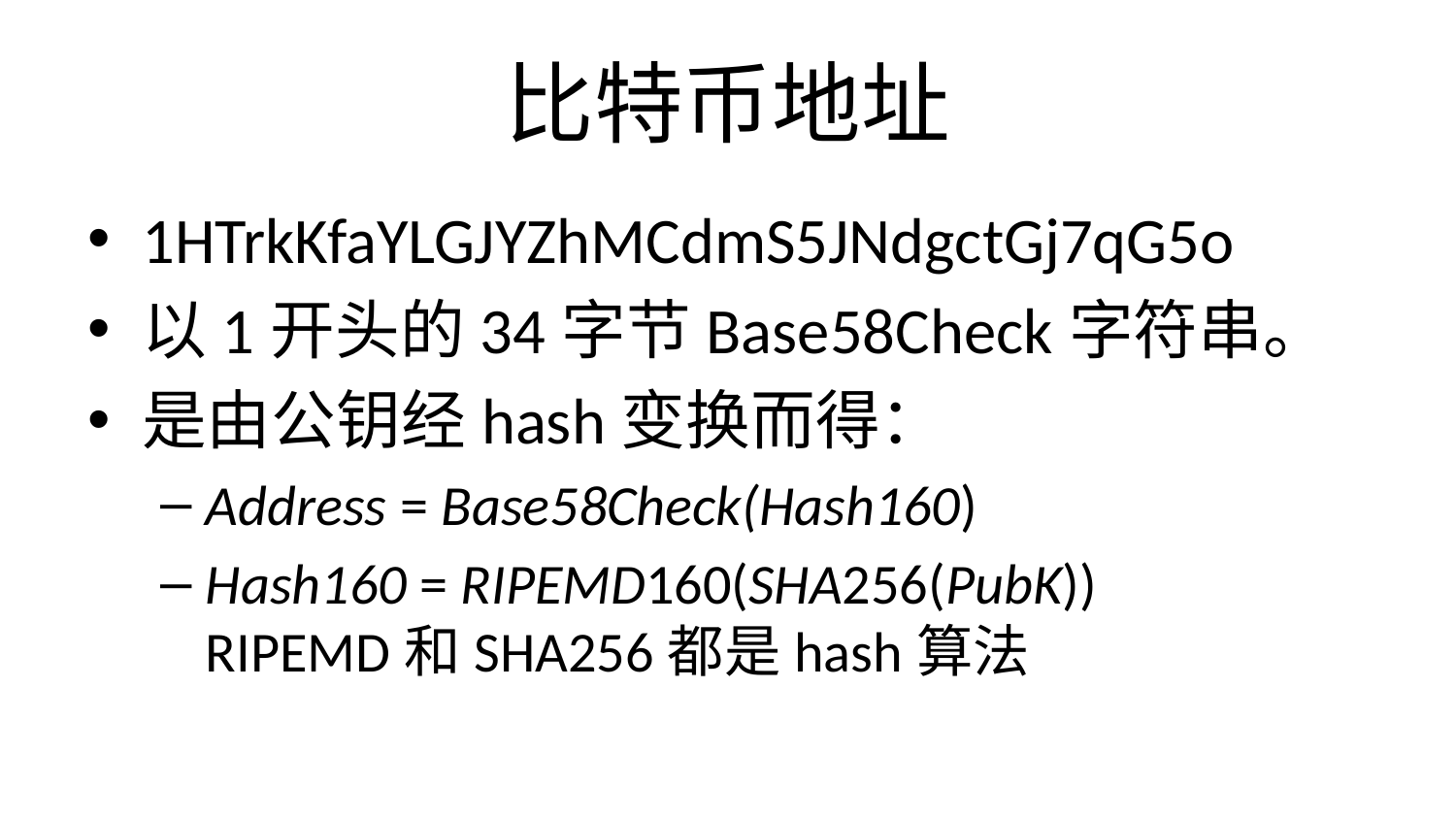

# 比特币地址
1HTrkKfaYLGJYZhMCdmS5JNdgctGj7qG5o
以1开头的34字节Base58Check字符串。
是由公钥经hash变换而得：
Address = Base58Check(Hash160)
Hash160 = RIPEMD160(SHA256(PubK)) 	RIPEMD和SHA256都是hash算法